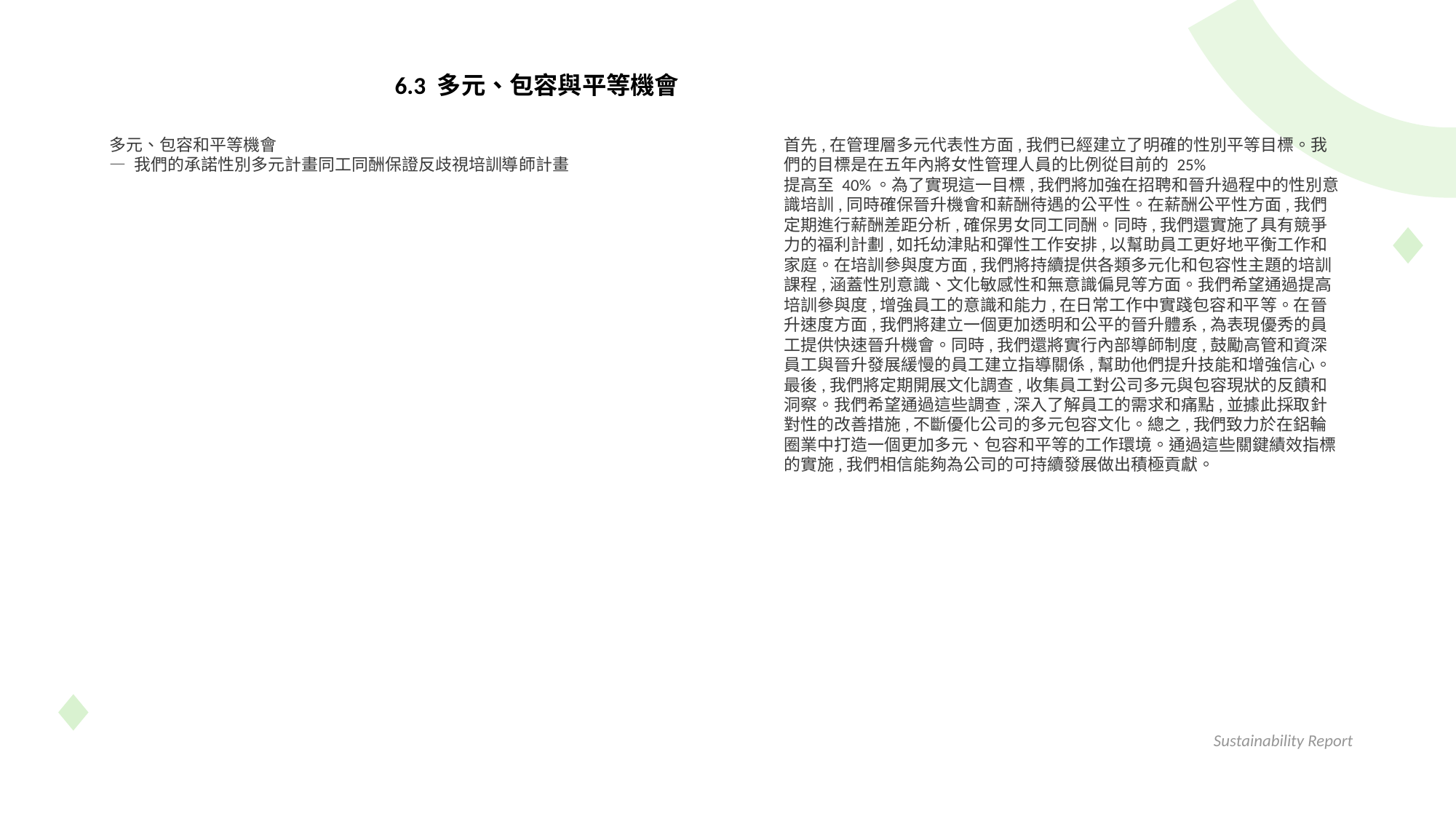

6.3 多元、包容與平等機會
多元、包容和平等機會
— 我們的承諾性別多元計畫同工同酬保證反歧視培訓導師計畫
首先,在管理層多元代表性方面,我們已經建立了明確的性別平等目標。我們的目標是在五年內將女性管理人員的比例從目前的 25%
提高至 40%。為了實現這一目標,我們將加強在招聘和晉升過程中的性別意識培訓,同時確保晉升機會和薪酬待遇的公平性。在薪酬公平性方面,我們定期進行薪酬差距分析,確保男女同工同酬。同時,我們還實施了具有競爭力的福利計劃,如托幼津貼和彈性工作安排,以幫助員工更好地平衡工作和家庭。在培訓參與度方面,我們將持續提供各類多元化和包容性主題的培訓課程,涵蓋性別意識、文化敏感性和無意識偏見等方面。我們希望通過提高培訓參與度,增強員工的意識和能力,在日常工作中實踐包容和平等。在晉升速度方面,我們將建立一個更加透明和公平的晉升體系,為表現優秀的員工提供快速晉升機會。同時,我們還將實行內部導師制度,鼓勵高管和資深員工與晉升發展緩慢的員工建立指導關係,幫助他們提升技能和增強信心。最後,我們將定期開展文化調查,收集員工對公司多元與包容現狀的反饋和洞察。我們希望通過這些調查,深入了解員工的需求和痛點,並據此採取針對性的改善措施,不斷優化公司的多元包容文化。總之,我們致力於在鋁輪圈業中打造一個更加多元、包容和平等的工作環境。通過這些關鍵績效指標的實施,我們相信能夠為公司的可持續發展做出積極貢獻。
Sustainability Report